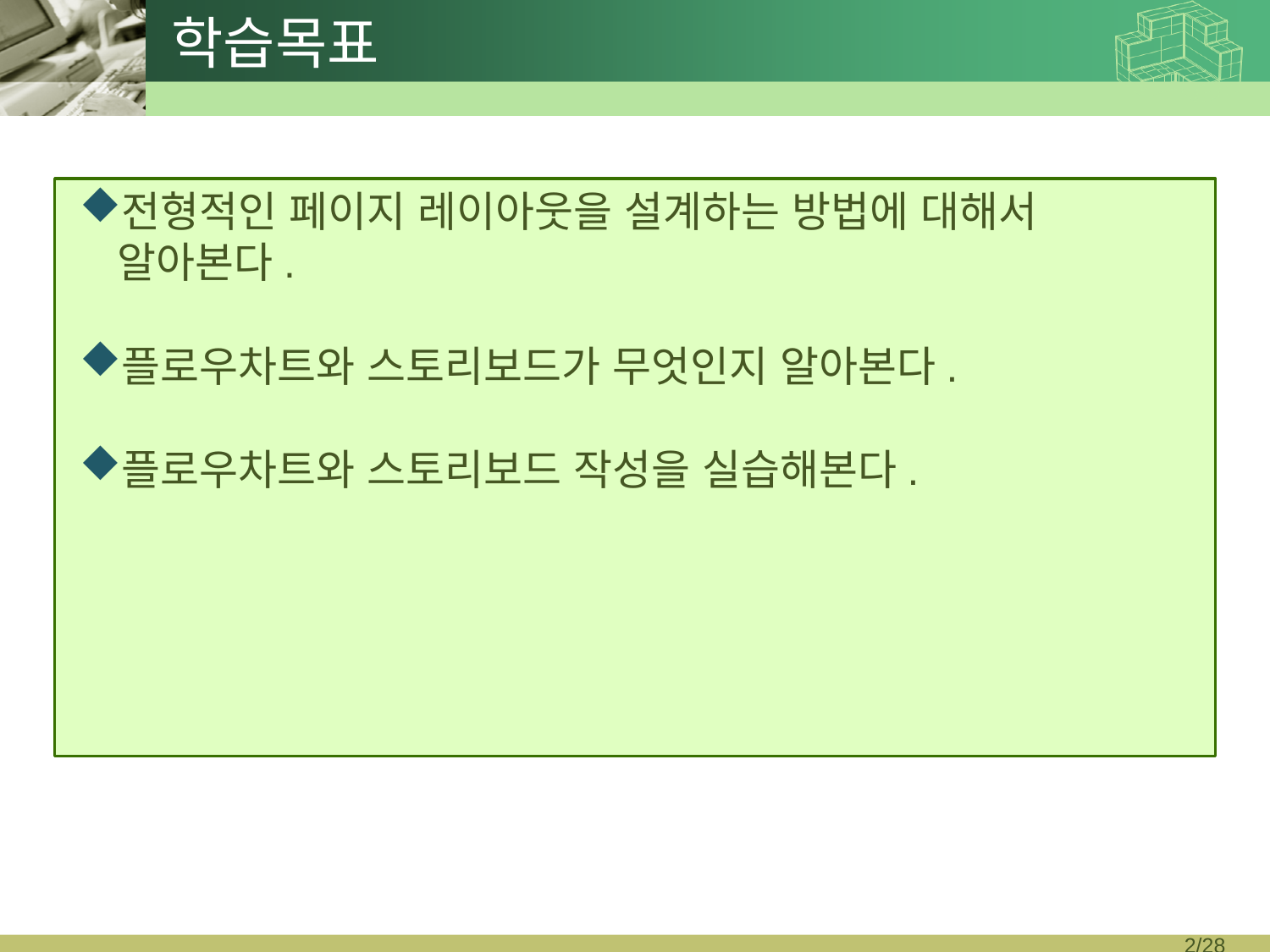

학습목표
전형적인 페이지 레이아웃을 설계하는 방법에 대해서 알아본다.
플로우차트와 스토리보드가 무엇인지 알아본다.
플로우차트와 스토리보드 작성을 실습해본다.